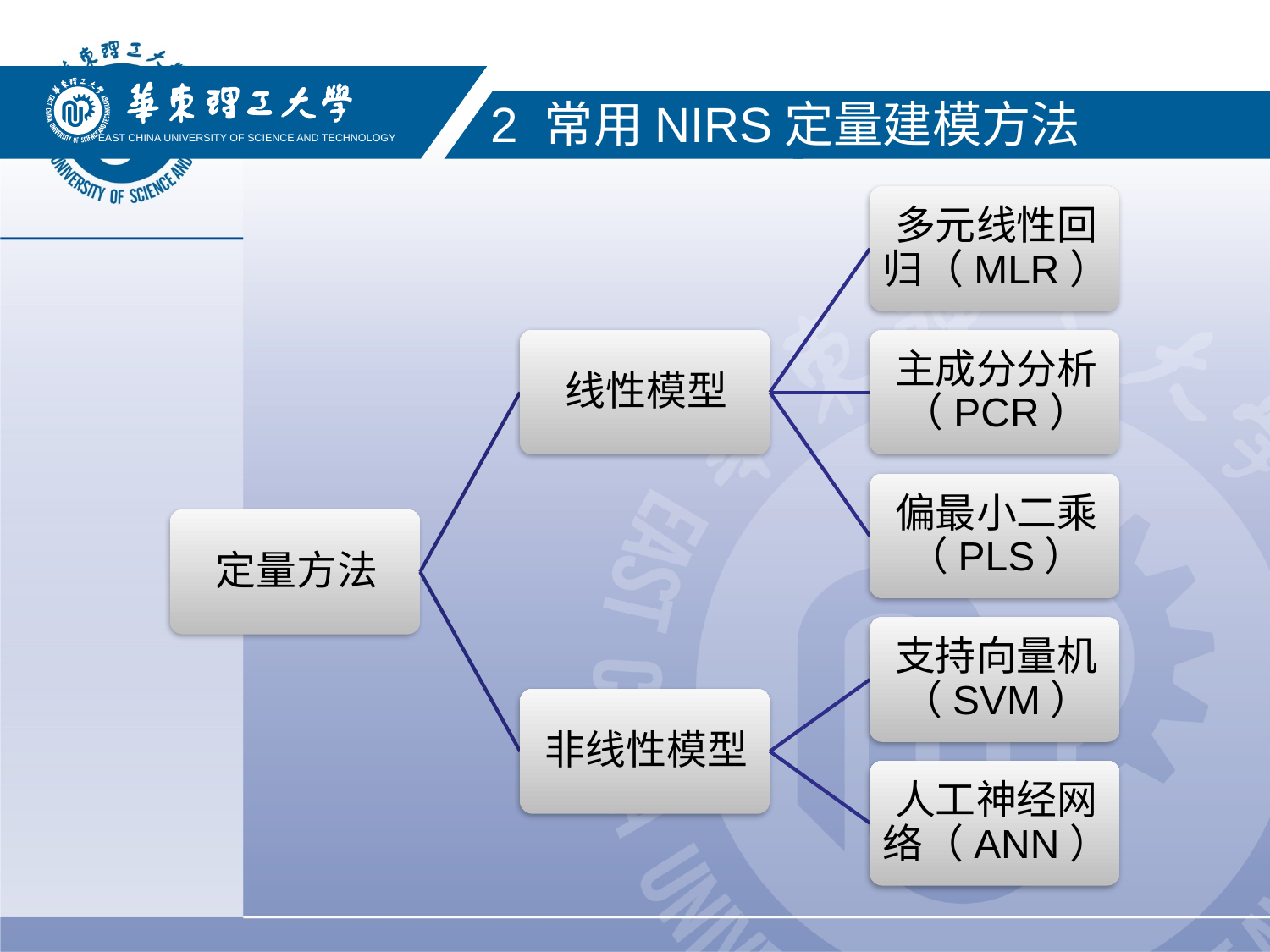

EAST CHINA UNIVERSITY OF SCIENCE AND TECHNOLOGY
2 常用NIRS定量建模方法

定量方法

线性模型

多元线性回归（MLR）

主成分分析（PCR）

偏最小二乘（PLS）

非线性模型

支持向量机（SVM）

人工神经网络（ANN）